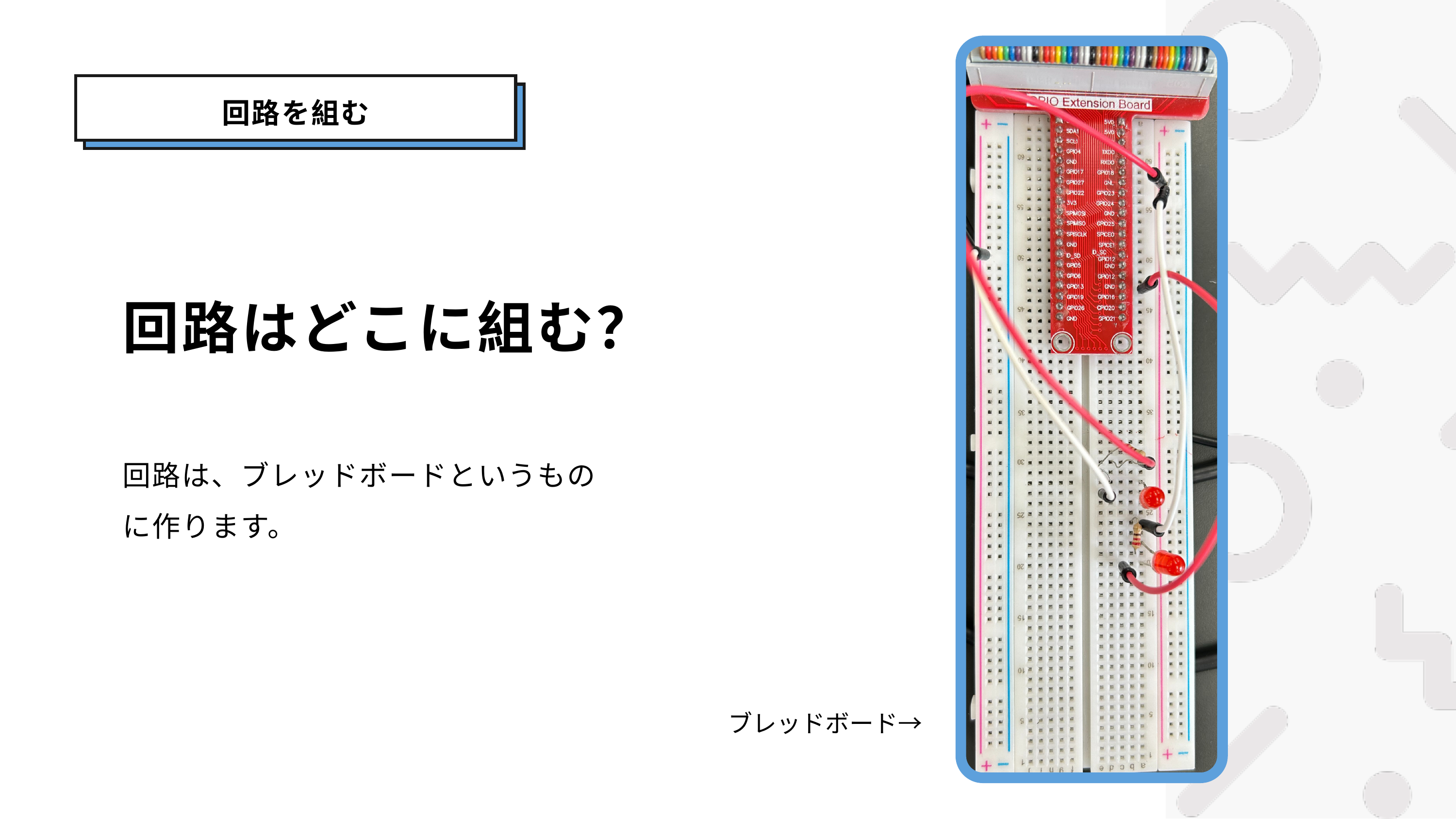

回路を組む

回路はどこに組む？
回路は、ブレッドボードというものに作ります。
ブレッドボード→